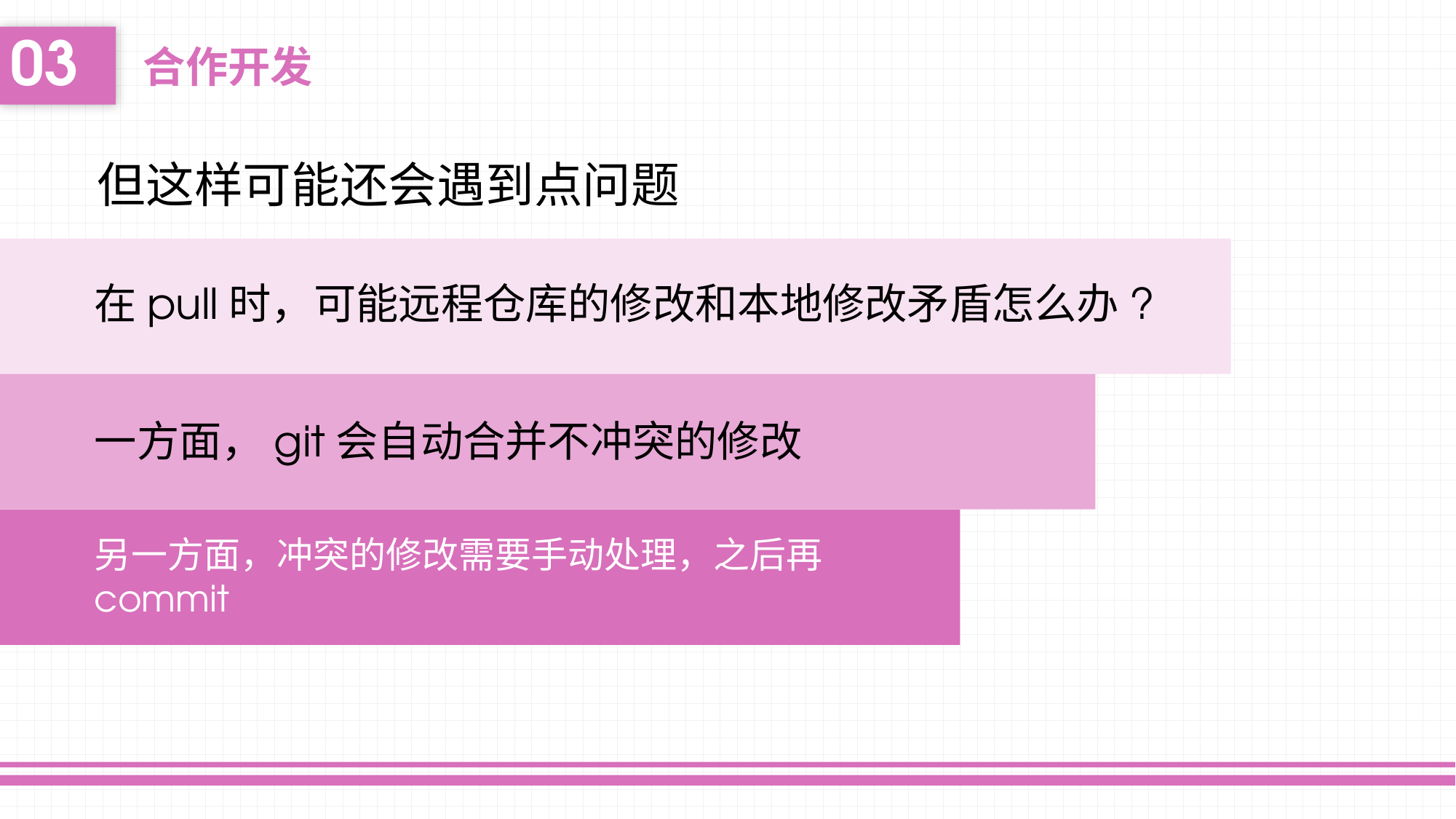

03
合作开发
但这样可能还会遇到点问题

在pull时，可能远程仓库的修改和本地修改矛盾怎么办?

一方面，git会自动合并不冲突的修改

另一方面，冲突的修改需要手动处理，之后再commit